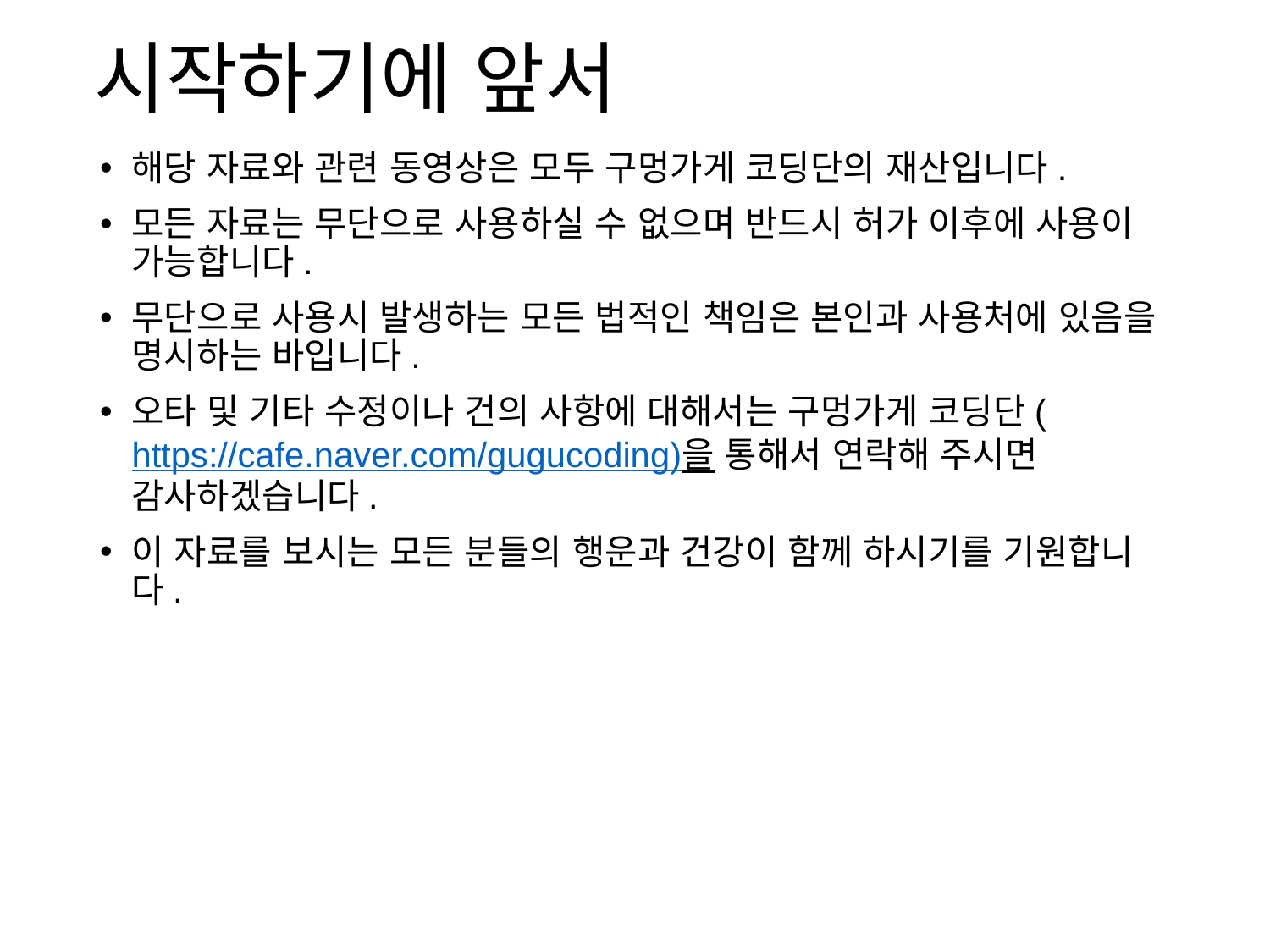

# 시작하기에 앞서
해당 자료와 관련 동영상은 모두 구멍가게 코딩단의 재산입니다.
모든 자료는 무단으로 사용하실 수 없으며 반드시 허가 이후에 사용이 가능합니다.
무단으로 사용시 발생하는 모든 법적인 책임은 본인과 사용처에 있음을 명시하는 바입니다.
오타 및 기타 수정이나 건의 사항에 대해서는 구멍가게 코딩단(https://cafe.naver.com/gugucoding)을 통해서 연락해 주시면 감사하겠습니다.
이 자료를 보시는 모든 분들의 행운과 건강이 함께 하시기를 기원합니다.